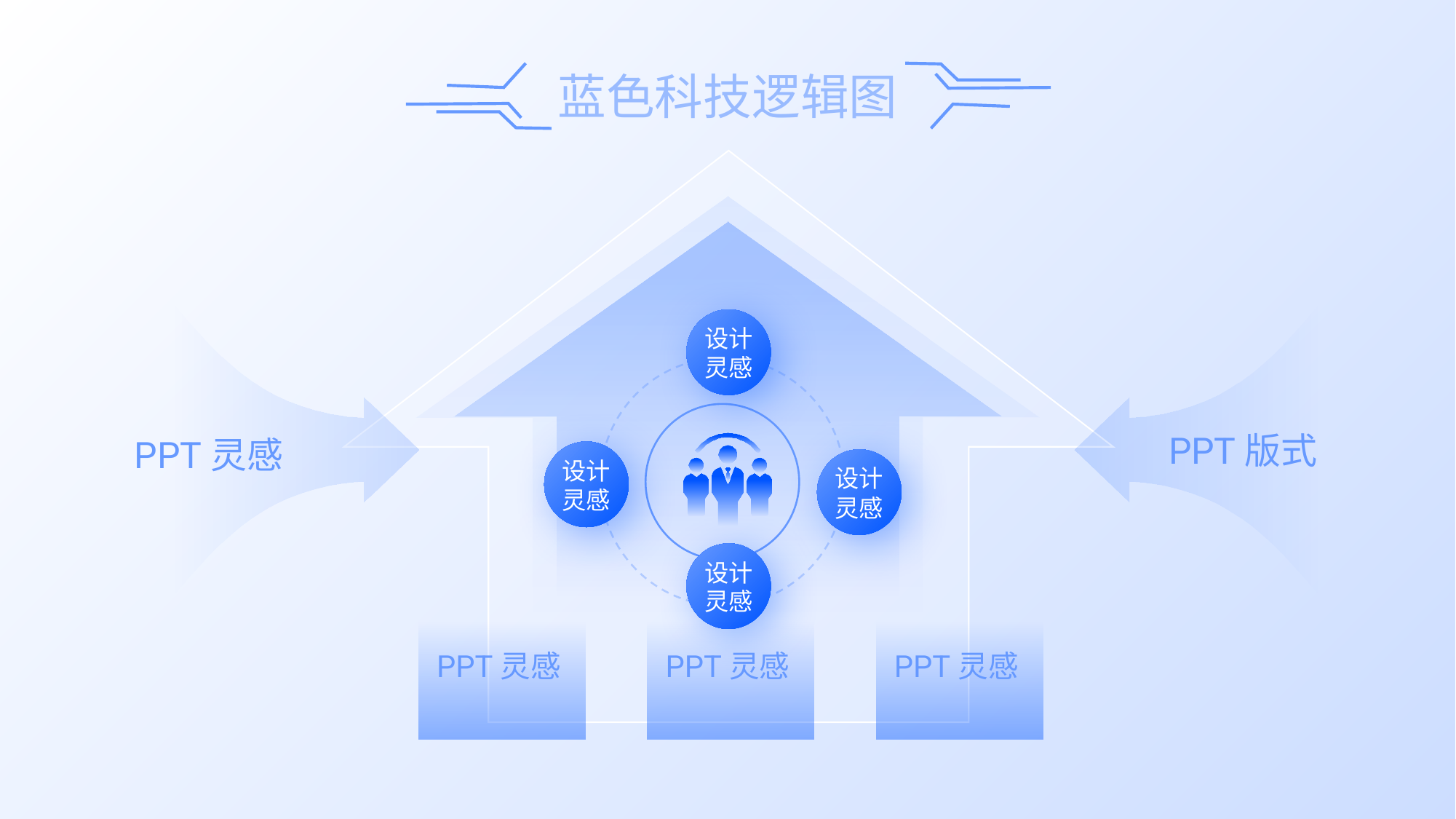

设计
灵感

PPT版式
PPT灵感

设计
灵感
设计
灵感

设计
灵感

PPT灵感

PPT灵感

PPT灵感